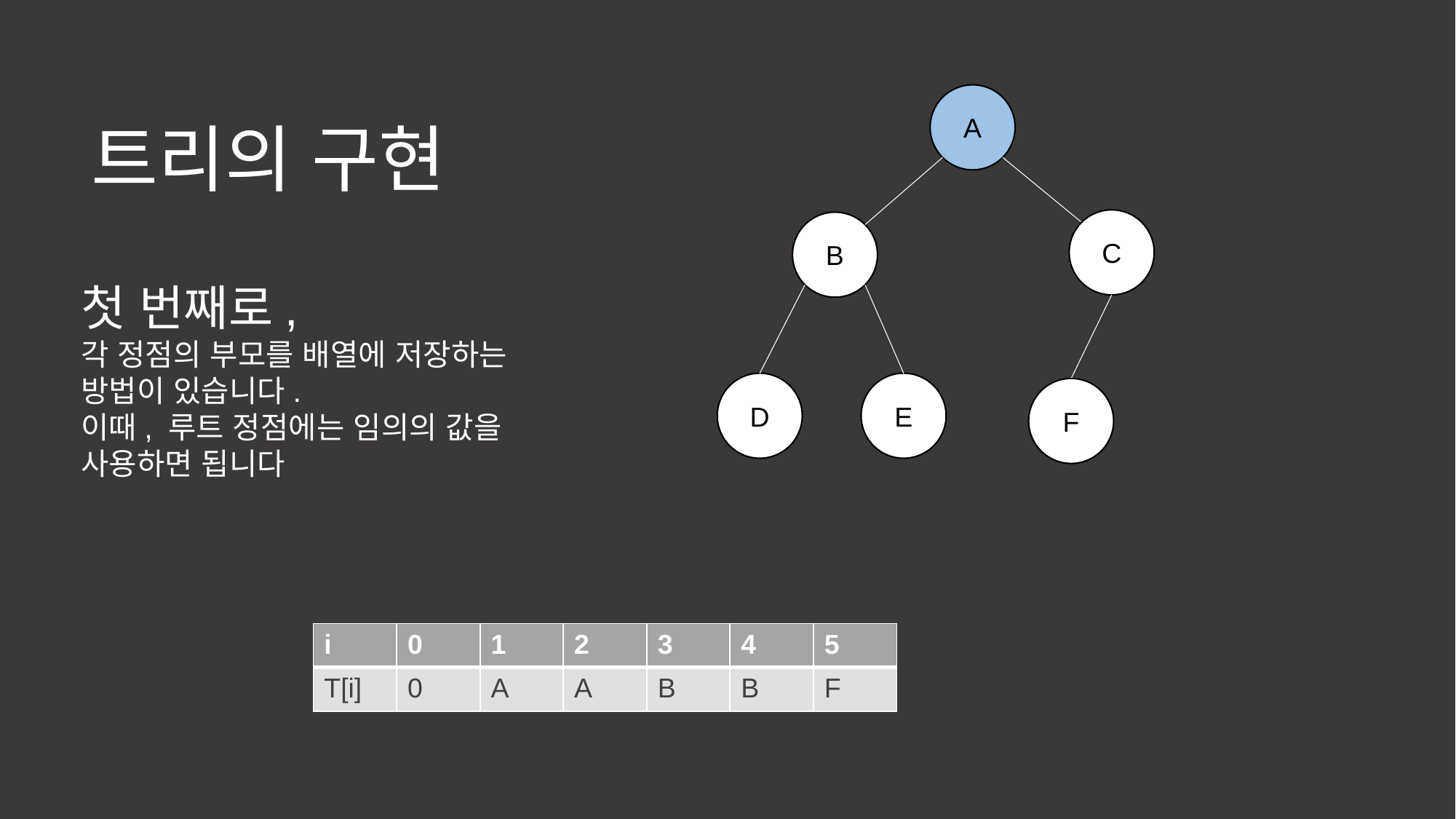

A
트리의 구현
C
B
첫 번째로,
각 정점의 부모를 배열에 저장하는
방법이 있습니다.
이때, 루트 정점에는 임의의 값을
사용하면 됩니다
D
E
F
| i | 0 | 1 | 2 | 3 | 4 | 5 |
| --- | --- | --- | --- | --- | --- | --- |
| T[i] | 0 | A | A | B | B | F |